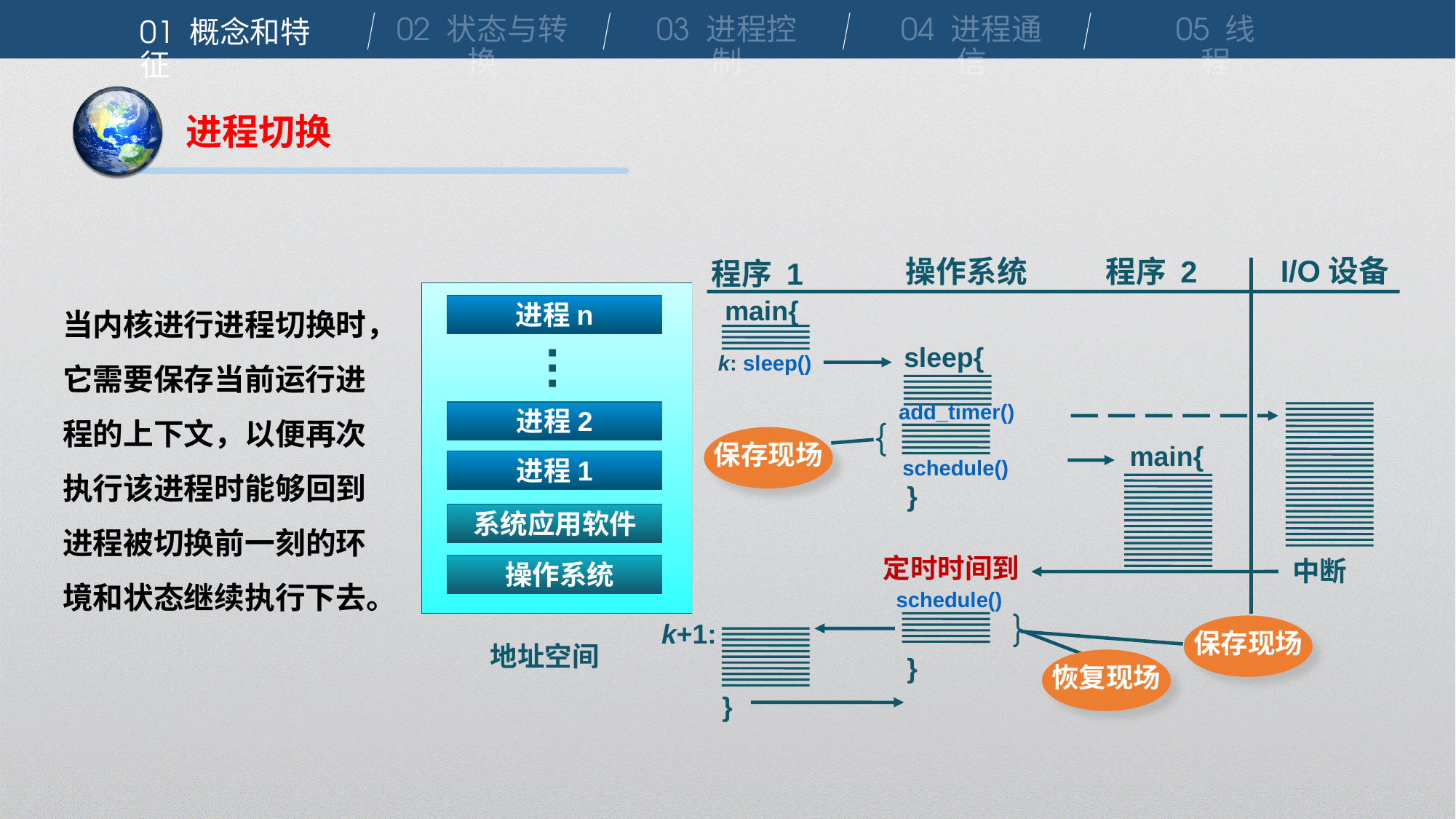

02 状态与转换
03 进程控制
04 进程通信
05 线程
01 概念和特征
进程切换
操作系统
程序 2
程序 1
I/O设备

当内核进行进程切换时，它需要保存当前运行进程的上下文，以便再次执行该进程时能够回到进程被切换前一刻的环境和状态继续执行下去。

进程n

...
...
进程2

进程1

系统应用软件

操作系统

地址空间
main{

k: sleep()

sleep{

add_timer()

保存现场

schedule()

}
main{

定时时间到
中断

schedule()

保存现场

}
恢复现场
k+1:

}